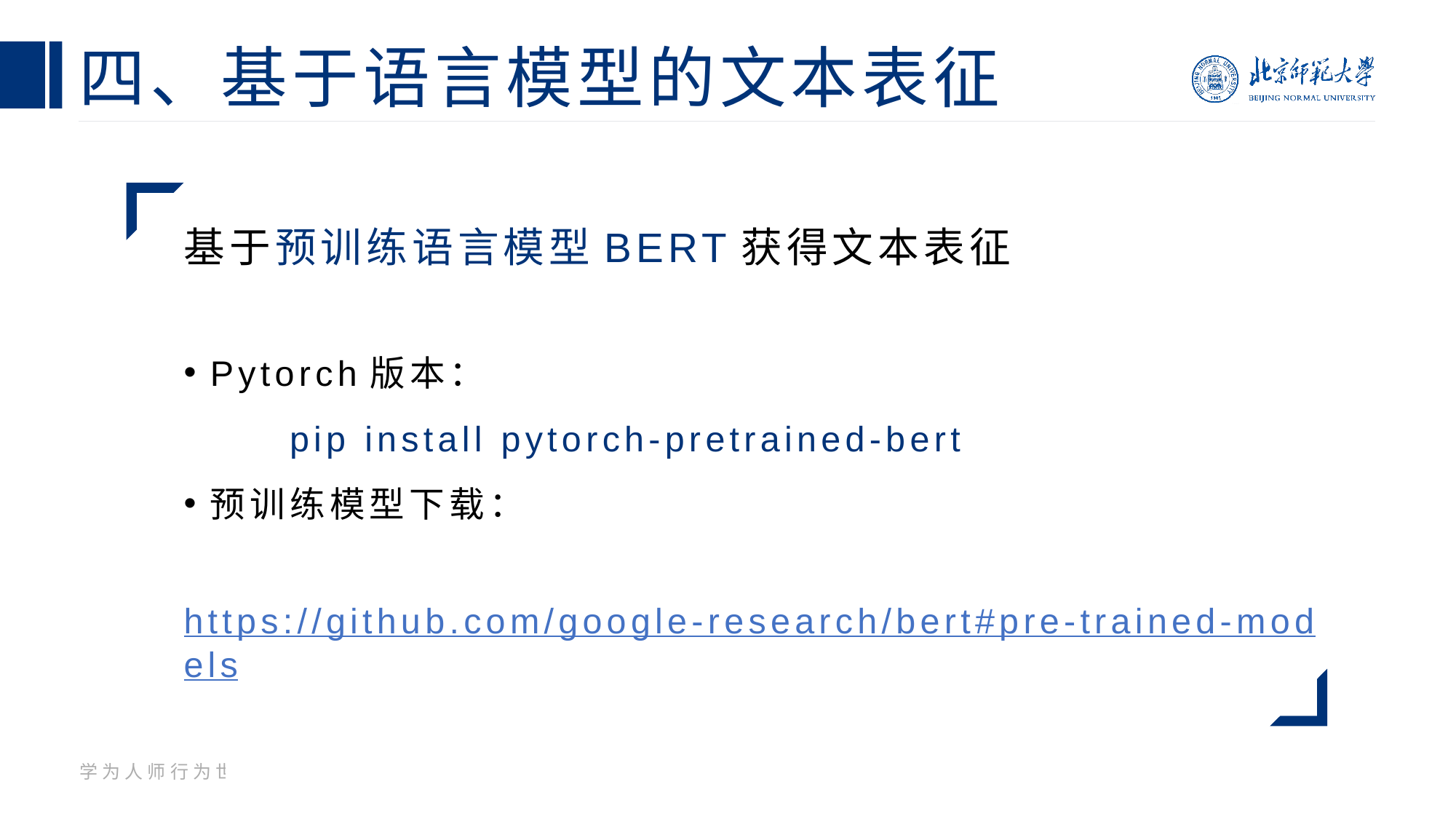

# 四、基于语言模型的文本表征

基于预训练语言模型BERT获得文本表征

Pytorch版本：
	pip install pytorch-pretrained-bert
预训练模型下载：
	https://github.com/google-research/bert#pre-trained-models